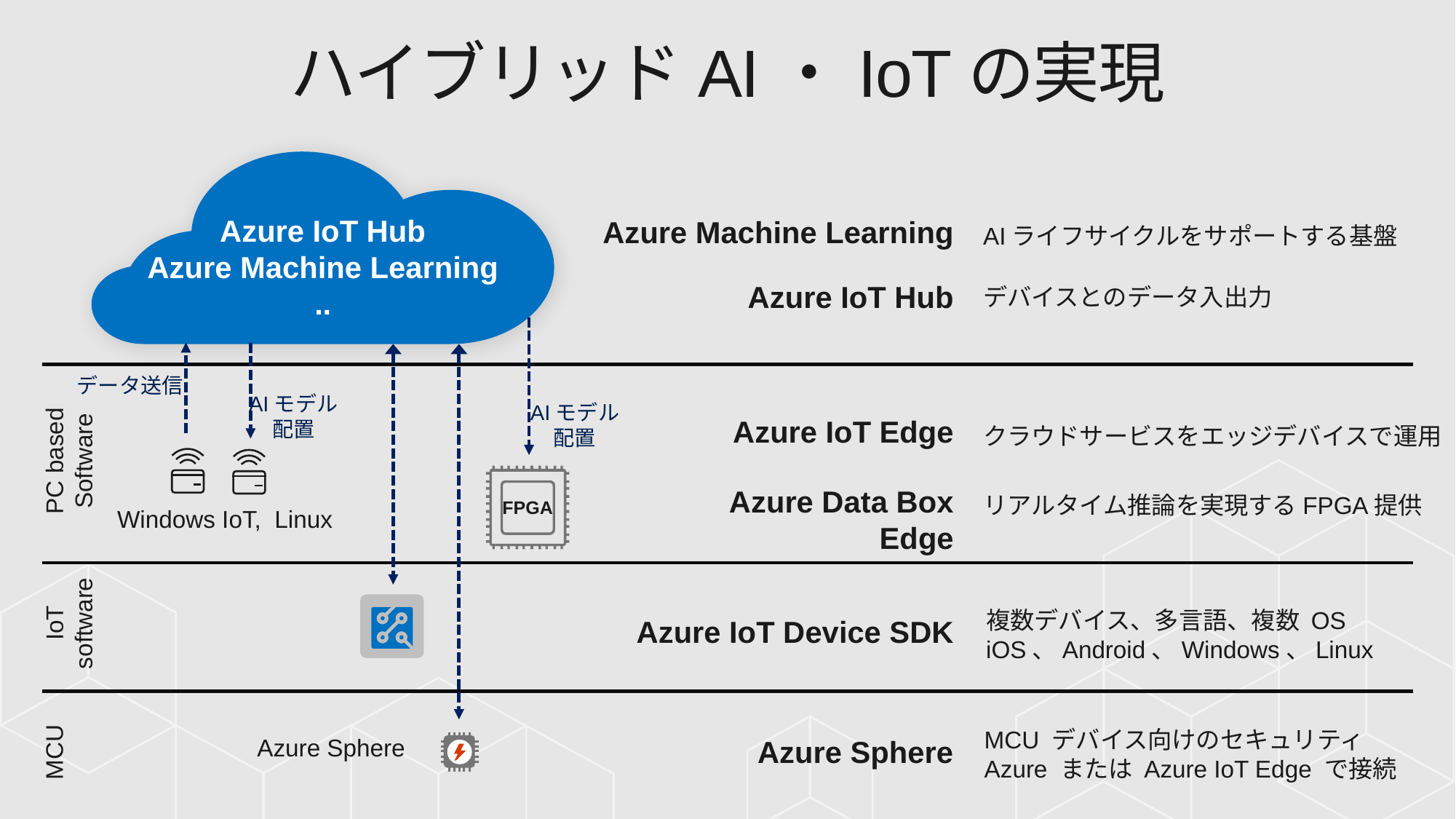

# ハイブリッドAI・IoTの実現

Azure IoT Hub
Azure Machine Learning
..
Azure Machine Learning
AIライフサイクルをサポートする基盤
Azure IoT Hub
デバイスとのデータ入出力
データ送信
AIモデル
配置
AIモデル
配置
Azure IoT Edge
クラウドサービスをエッジデバイスで運用

PC based Software

FPGA
Azure Data Box Edge
リアルタイム推論を実現するFPGA提供
Windows IoT,  Linux

複数デバイス、多言語、複数 OS
iOS、Android、Windows、Linux
IoT software

Azure IoT Device SDK

MCU デバイス向けのセキュリティ
Azure または Azure IoT Edge で接続
Azure Sphere

Azure Sphere
MCU